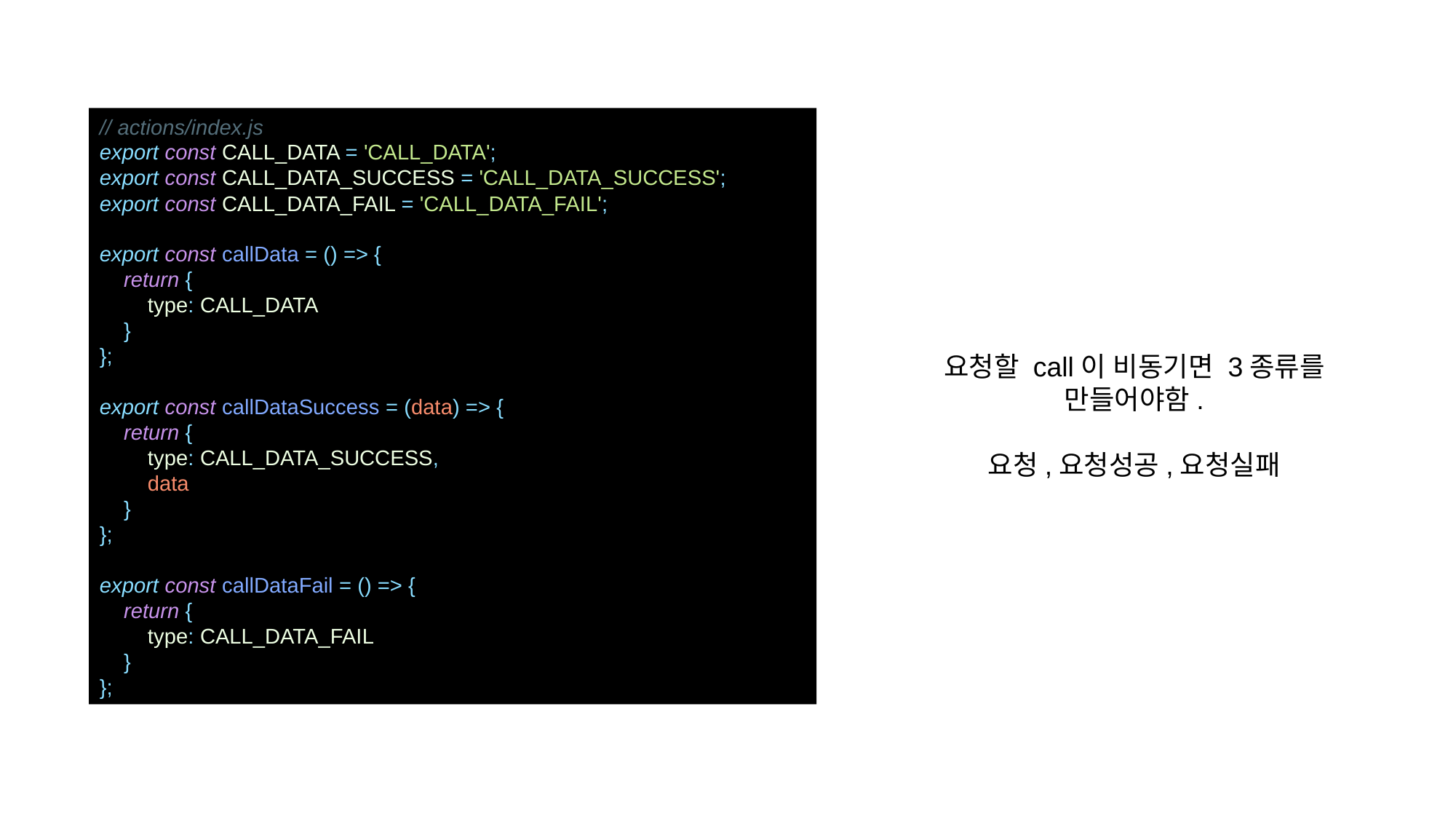

// actions/index.js
export const CALL_DATA = 'CALL_DATA';
export const CALL_DATA_SUCCESS = 'CALL_DATA_SUCCESS';
export const CALL_DATA_FAIL = 'CALL_DATA_FAIL';
export const callData = () => {
    return {
        type: CALL_DATA
    }
};
export const callDataSuccess = (data) => {
    return {
        type: CALL_DATA_SUCCESS,
        data
    }
};
export const callDataFail = () => {
    return {
        type: CALL_DATA_FAIL
    }
};
요청할 call이 비동기면 3종류를 만들어야함.

요청,요청성공,요청실패